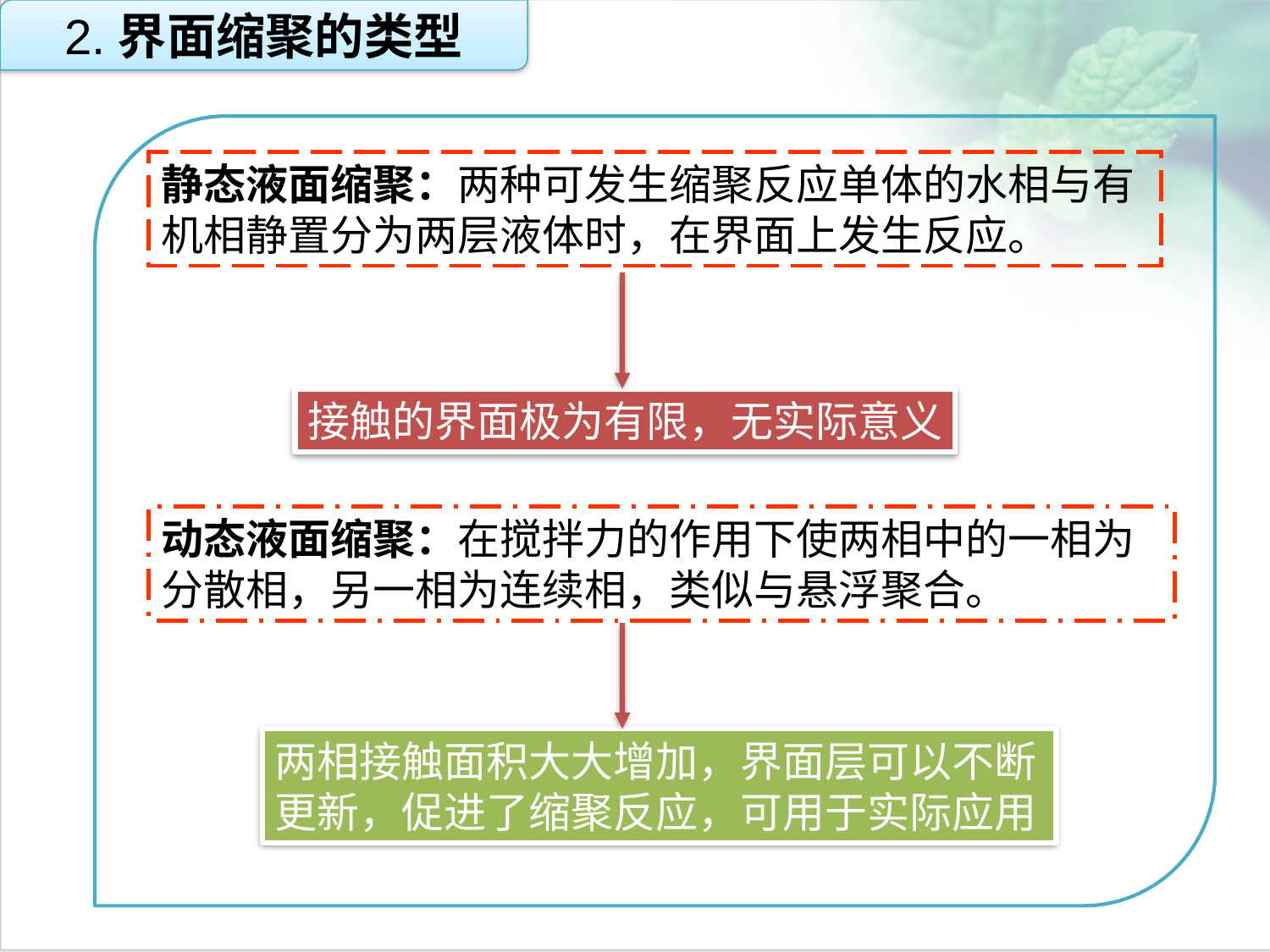

2.界面缩聚的类型

静态液面缩聚：两种可发生缩聚反应单体的水相与有机相静置分为两层液体时，在界面上发生反应。
点击添加文本

接触的界面极为有限，无实际意义
点击添加文本
动态液面缩聚：在搅拌力的作用下使两相中的一相为分散相，另一相为连续相，类似与悬浮聚合。
点击添加文本

两相接触面积大大增加，界面层可以不断更新，促进了缩聚反应，可用于实际应用
点击添加文本